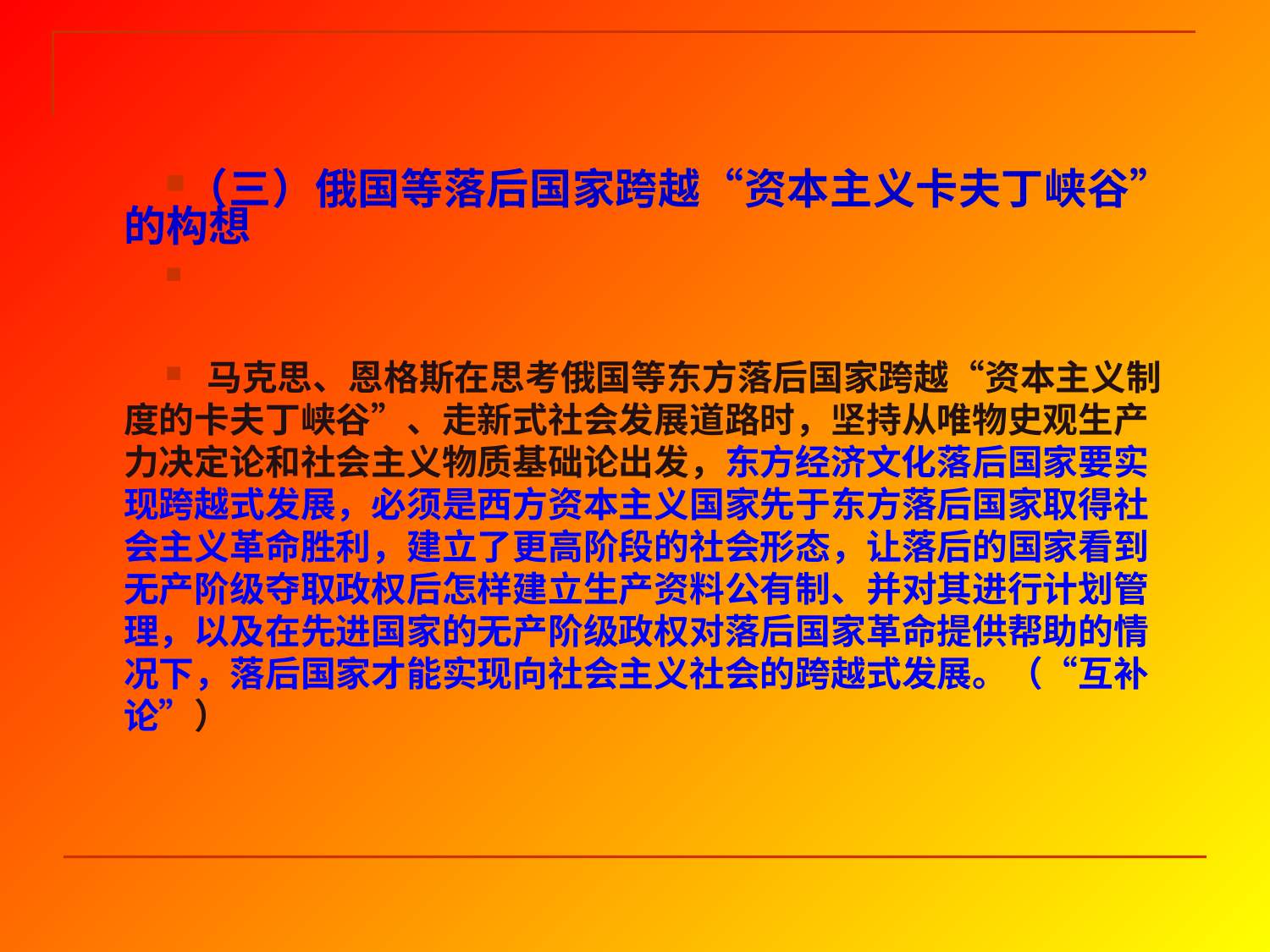

（三）俄国等落后国家跨越“资本主义卡夫丁峡谷”的构想

  马克思、恩格斯在思考俄国等东方落后国家跨越“资本主义制度的卡夫丁峡谷”、走新式社会发展道路时，坚持从唯物史观生产力决定论和社会主义物质基础论出发，东方经济文化落后国家要实现跨越式发展，必须是西方资本主义国家先于东方落后国家取得社会主义革命胜利，建立了更高阶段的社会形态，让落后的国家看到无产阶级夺取政权后怎样建立生产资料公有制、并对其进行计划管理，以及在先进国家的无产阶级政权对落后国家革命提供帮助的情况下，落后国家才能实现向社会主义社会的跨越式发展。（“互补论”）